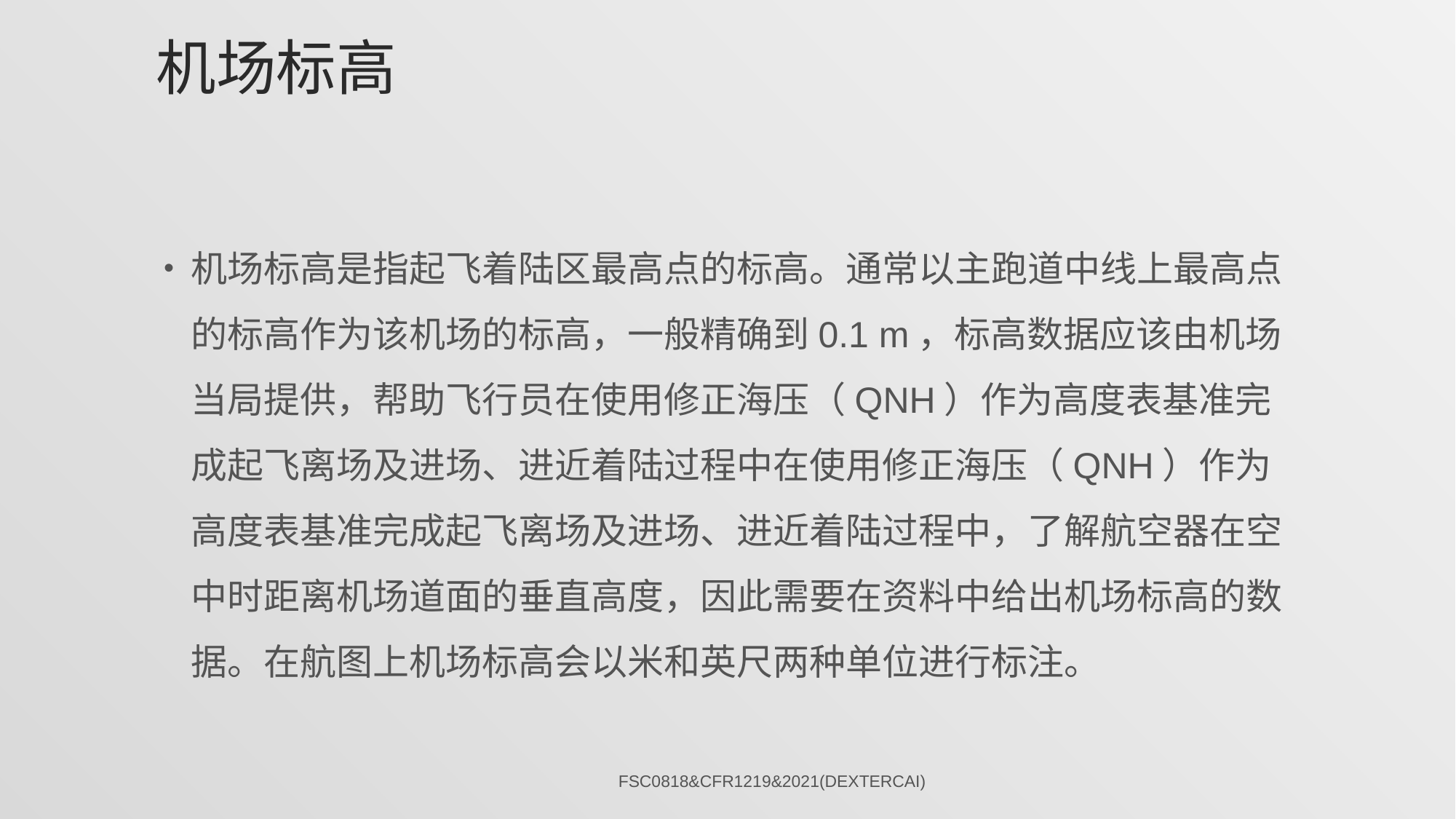

# 机场标高
机场标高是指起飞着陆区最高点的标高。通常以主跑道中线上最高点的标高作为该机场的标高，一般精确到0.1 m，标高数据应该由机场当局提供，帮助飞行员在使用修正海压（QNH）作为高度表基准完成起飞离场及进场、进近着陆过程中在使用修正海压（QNH）作为高度表基准完成起飞离场及进场、进近着陆过程中，了解航空器在空中时距离机场道面的垂直高度，因此需要在资料中给出机场标高的数据。在航图上机场标高会以米和英尺两种单位进行标注。
FSC0818&CFR1219&2021(DexterCai)